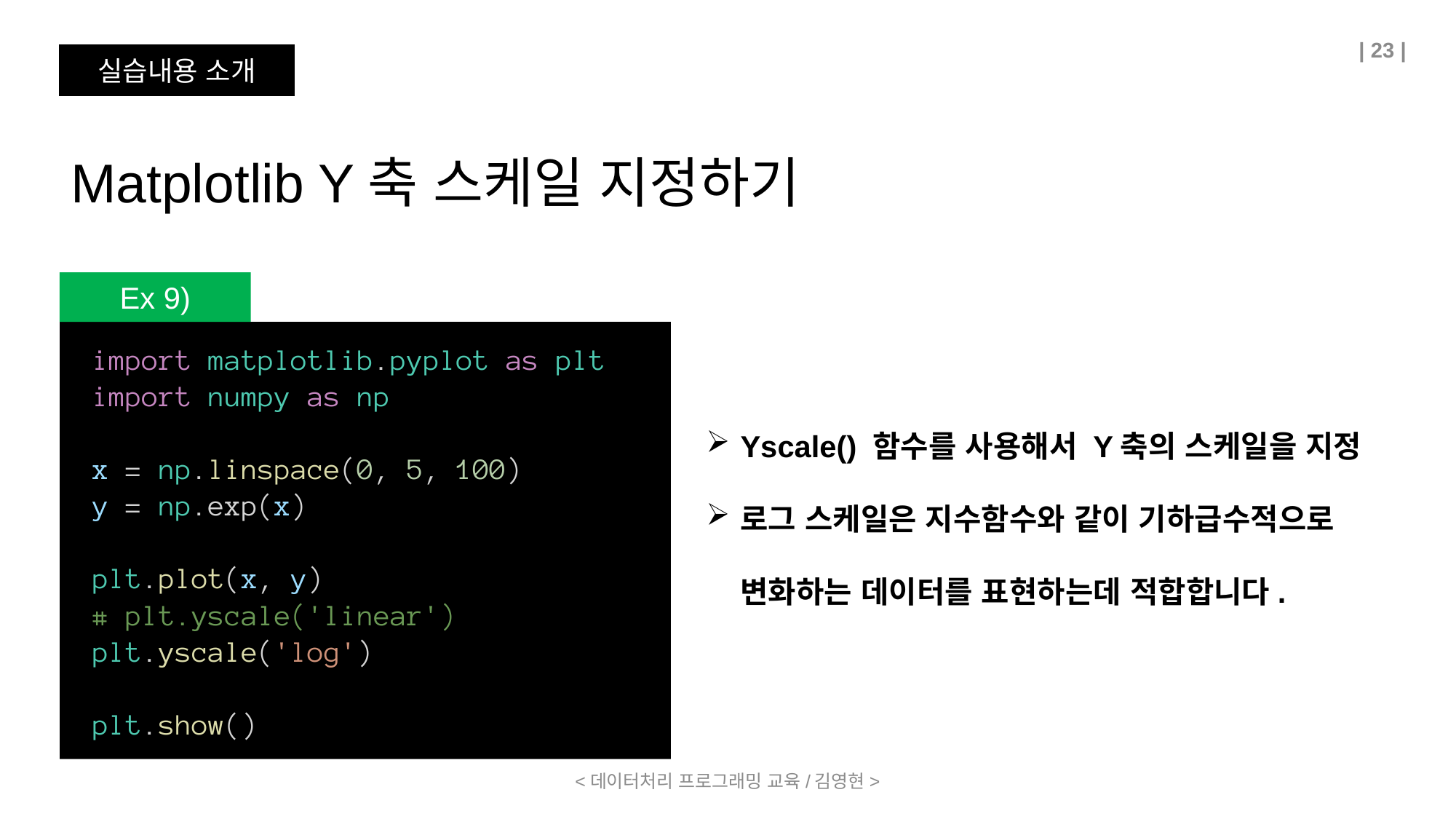

| 23 |
실습내용 소개
Matplotlib Y축 스케일 지정하기
Ex 9)

import matplotlib.pyplot as plt
import numpy as np
x = np.linspace(0, 5, 100)
y = np.exp(x)
plt.plot(x, y)
# plt.yscale('linear')
plt.yscale('log')
plt.show()
Yscale() 함수를 사용해서 Y축의 스케일을 지정
로그 스케일은 지수함수와 같이 기하급수적으로 변화하는 데이터를 표현하는데 적합합니다.
<데이터처리 프로그래밍 교육/김영현>